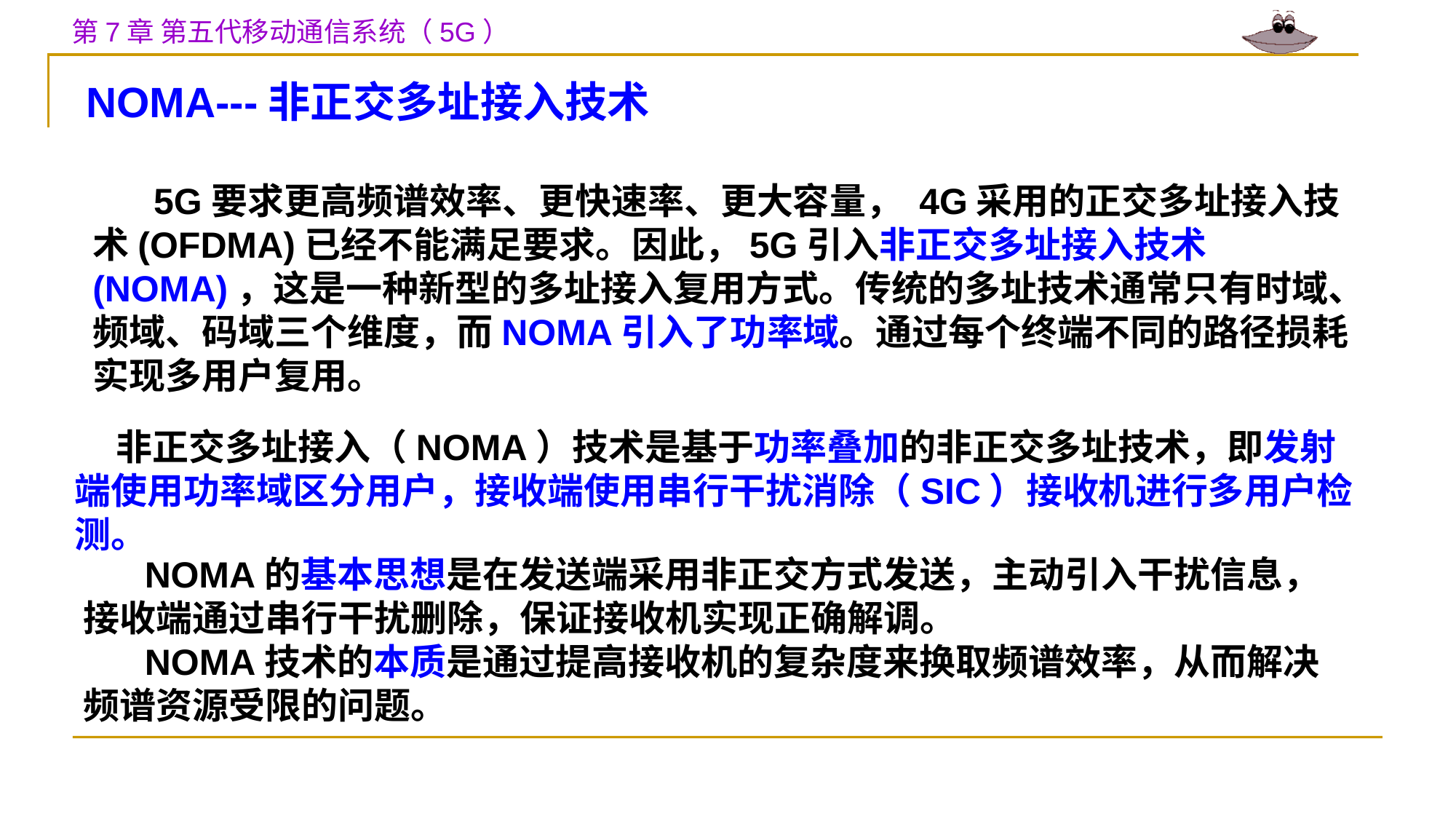

NOMA---非正交多址接入技术
      5G要求更高频谱效率、更快速率、更大容量， 4G采用的正交多址接入技术(OFDMA)已经不能满足要求。因此，5G引入非正交多址接入技术(NOMA)，这是一种新型的多址接入复用方式。传统的多址技术通常只有时域、频域、码域三个维度，而NOMA引入了功率域。通过每个终端不同的路径损耗实现多用户复用。
    非正交多址接入（NOMA）技术是基于功率叠加的非正交多址技术，即发射端使用功率域区分用户，接收端使用串行干扰消除（SIC）接收机进行多用户检测。
      NOMA的基本思想是在发送端采用非正交方式发送，主动引入干扰信息，接收端通过串行干扰删除，保证接收机实现正确解调。
      NOMA技术的本质是通过提高接收机的复杂度来换取频谱效率，从而解决频谱资源受限的问题。